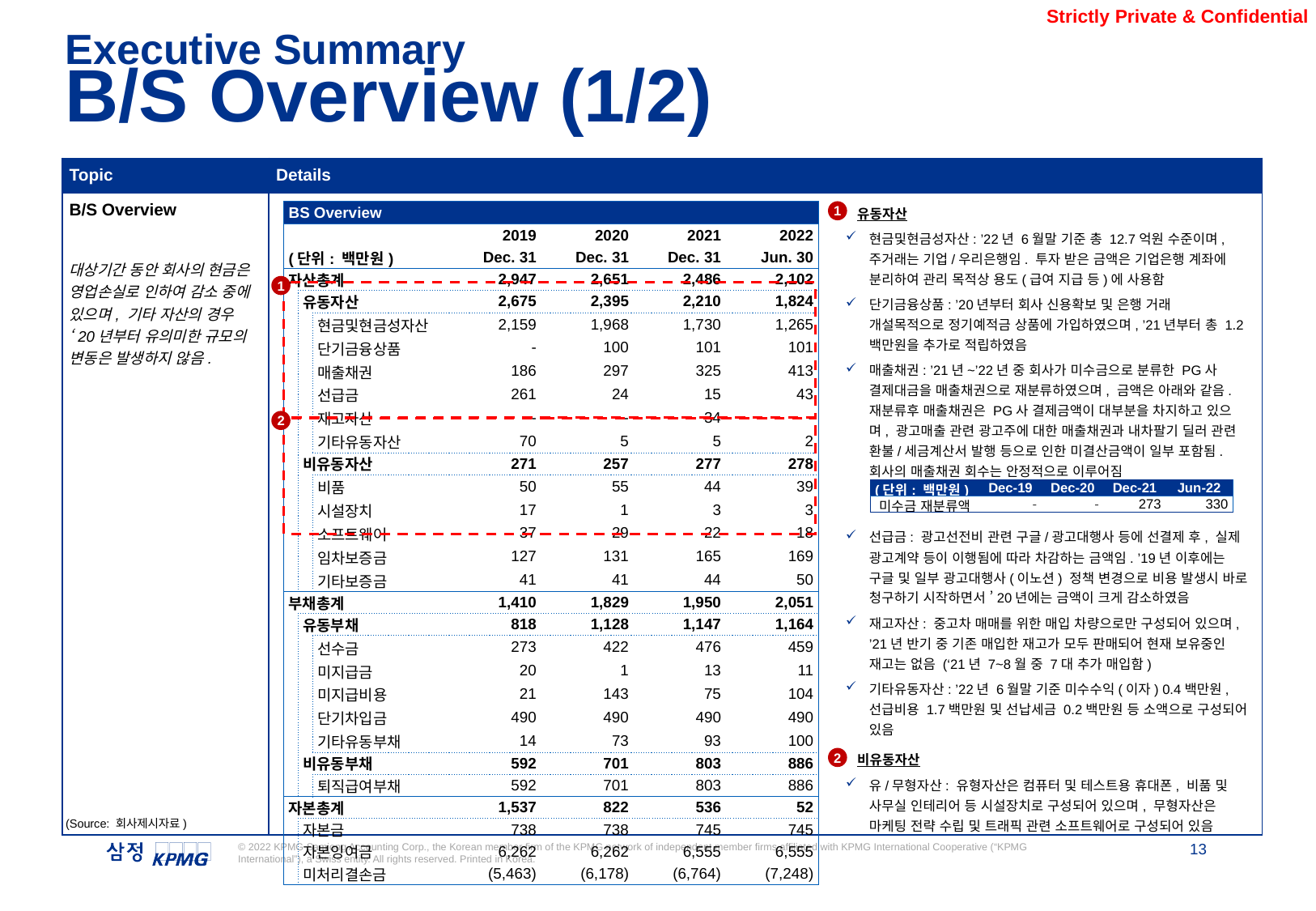

Executive Summary
B/S Overview (1/2)
| Topic | Details |
| --- | --- |
| B/S Overview 대상기간 동안 회사의 현금은 영업손실로 인하여 감소 중에 있으며, 기타 자산의 경우 ‘20년부터 유의미한 규모의 변동은 발생하지 않음. |  |
1
| BS Overview |  |  |  |  |  |  |
| --- | --- | --- | --- | --- | --- | --- |
|  |  |  | 2019 | 2020 | 2021 | 2022 |
| (단위: 백만원) |  |  | Dec. 31 | Dec. 31 | Dec. 31 | Jun. 30 |
| 자산총계 |  |  | 2,947 | 2,651 | 2,486 | 2,102 |
|  | 유동자산 |  | 2,675 | 2,395 | 2,210 | 1,824 |
|  |  | 현금및현금성자산 | 2,159 | 1,968 | 1,730 | 1,265 |
|  |  | 단기금융상품 | - | 100 | 101 | 101 |
|  |  | 매출채권 | 186 | 297 | 325 | 413 |
|  |  | 선급금 | 261 | 24 | 15 | 43 |
|  |  | 재고자산 | - | - | 34 | - |
|  |  | 기타유동자산 | 70 | 5 | 5 | 2 |
|  | 비유동자산 |  | 271 | 257 | 277 | 278 |
|  |  | 비품 | 50 | 55 | 44 | 39 |
|  |  | 시설장치 | 17 | 1 | 3 | 3 |
|  |  | 소프트웨어 | 37 | 29 | 22 | 18 |
|  |  | 임차보증금 | 127 | 131 | 165 | 169 |
|  |  | 기타보증금 | 41 | 41 | 44 | 50 |
| 부채총계 |  |  | 1,410 | 1,829 | 1,950 | 2,051 |
|  | 유동부채 |  | 818 | 1,128 | 1,147 | 1,164 |
|  |  | 선수금 | 273 | 422 | 476 | 459 |
|  |  | 미지급금 | 20 | 1 | 13 | 11 |
|  |  | 미지급비용 | 21 | 143 | 75 | 104 |
|  |  | 단기차입금 | 490 | 490 | 490 | 490 |
|  |  | 기타유동부채 | 14 | 73 | 93 | 100 |
|  | 비유동부채 |  | 592 | 701 | 803 | 886 |
|  |  | 퇴직급여부채 | 592 | 701 | 803 | 886 |
| 자본총계 |  |  | 1,537 | 822 | 536 | 52 |
|  | 자본금 |  | 738 | 738 | 745 | 745 |
|  | 자본잉여금 |  | 6,262 | 6,262 | 6,555 | 6,555 |
|  | 미처리결손금 |  | (5,463) | (6,178) | (6,764) | (7,248) |
유동자산
현금및현금성자산: ’22년 6월말 기준 총 12.7억원 수준이며, 주거래는 기업/우리은행임. 투자 받은 금액은 기업은행 계좌에 분리하여 관리 목적상 용도(급여 지급 등)에 사용함
단기금융상품: ’20년부터 회사 신용확보 및 은행 거래 개설목적으로 정기예적금 상품에 가입하였으며, ’21년부터 총 1.2백만원을 추가로 적립하였음
매출채권: ’21년~’22년 중 회사가 미수금으로 분류한 PG사 결제대금을 매출채권으로 재분류하였으며, 금액은 아래와 같음. 재분류후 매출채권은 PG사 결제금액이 대부분을 차지하고 있으며, 광고매출 관련 광고주에 대한 매출채권과 내차팔기 딜러 관련 환불/세금계산서 발행 등으로 인한 미결산금액이 일부 포함됨. 회사의 매출채권 회수는 안정적으로 이루어짐

선급금: 광고선전비 관련 구글/광고대행사 등에 선결제 후, 실제 광고계약 등이 이행됨에 따라 차감하는 금액임. ’19년 이후에는 구글 및 일부 광고대행사(이노션) 정책 변경으로 비용 발생시 바로 청구하기 시작하면서 ’20년에는 금액이 크게 감소하였음
재고자산: 중고차 매매를 위한 매입 차량으로만 구성되어 있으며, ’21년 반기 중 기존 매입한 재고가 모두 판매되어 현재 보유중인 재고는 없음 (‘21년 7~8월 중 7대 추가 매입함)
기타유동자산: ’22년 6월말 기준 미수수익(이자) 0.4백만원, 선급비용 1.7백만원 및 선납세금 0.2백만원 등 소액으로 구성되어 있음
비유동자산
유/무형자산: 유형자산은 컴퓨터 및 테스트용 휴대폰, 비품 및 사무실 인테리어 등 시설장치로 구성되어 있으며, 무형자산은 마케팅 전략 수립 및 트래픽 관련 소프트웨어로 구성되어 있음
1

2

| (단위: 백만원) | Dec-19 | Dec-20 | Dec-21 | Jun-22 |
| --- | --- | --- | --- | --- |
| 미수금 재분류액 | - | - | 273 | 330 |
2
(Source: 회사제시자료)